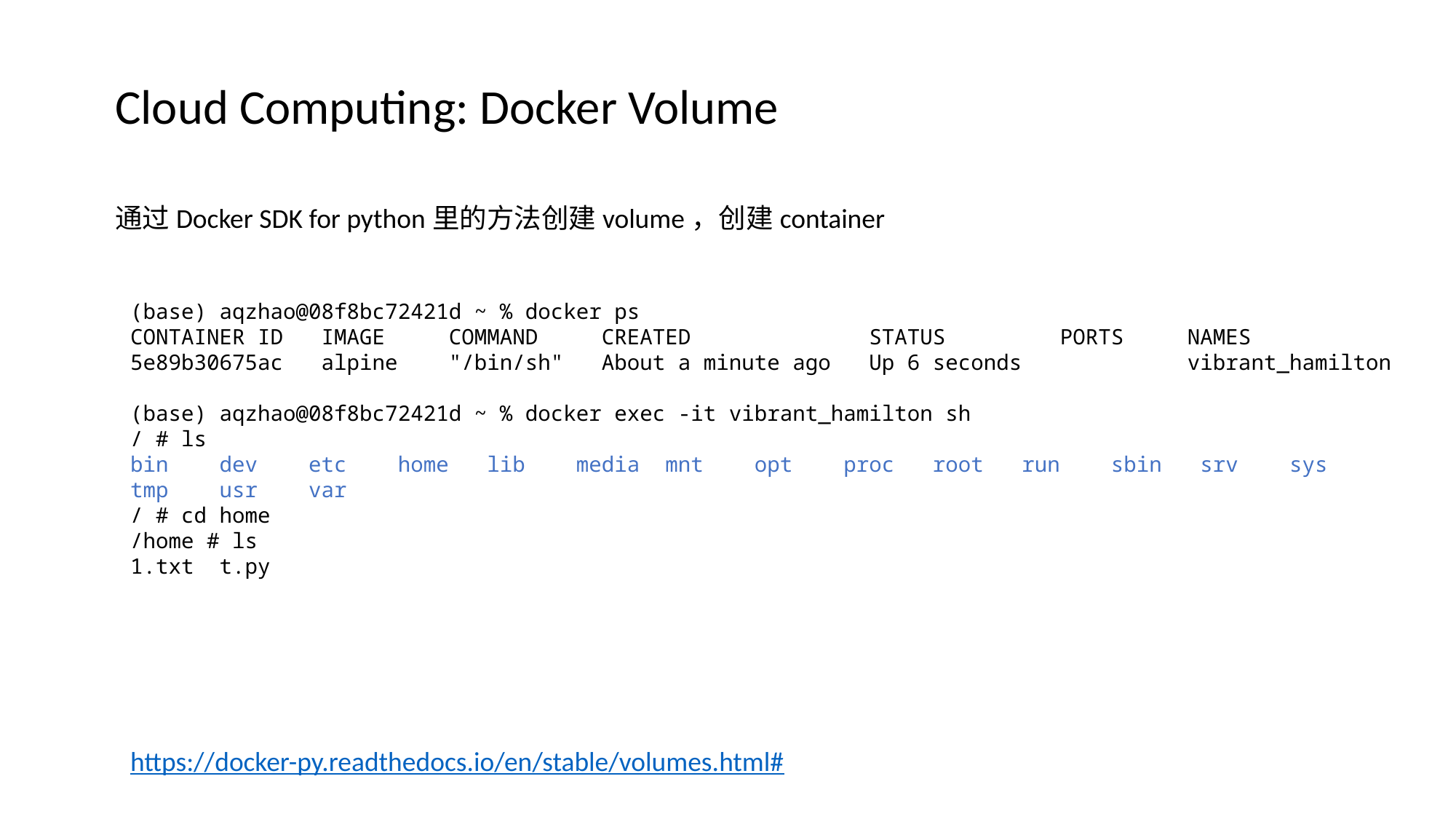

Cloud Computing: Docker Volume
通过Docker SDK for python里的方法创建volume，创建container
(base) aqzhao@08f8bc72421d ~ % docker ps
CONTAINER ID   IMAGE     COMMAND     CREATED              STATUS         PORTS     NAMES
5e89b30675ac   alpine    "/bin/sh"   About a minute ago   Up 6 seconds             vibrant_hamilton

(base) aqzhao@08f8bc72421d ~ % docker exec -it vibrant_hamilton sh
/ # ls
bin    dev    etc    home   lib    media  mnt    opt    proc   root   run    sbin   srv    sys    tmp    usr    var
/ # cd home
/home # ls
1.txt  t.py
https://docker-py.readthedocs.io/en/stable/volumes.html#